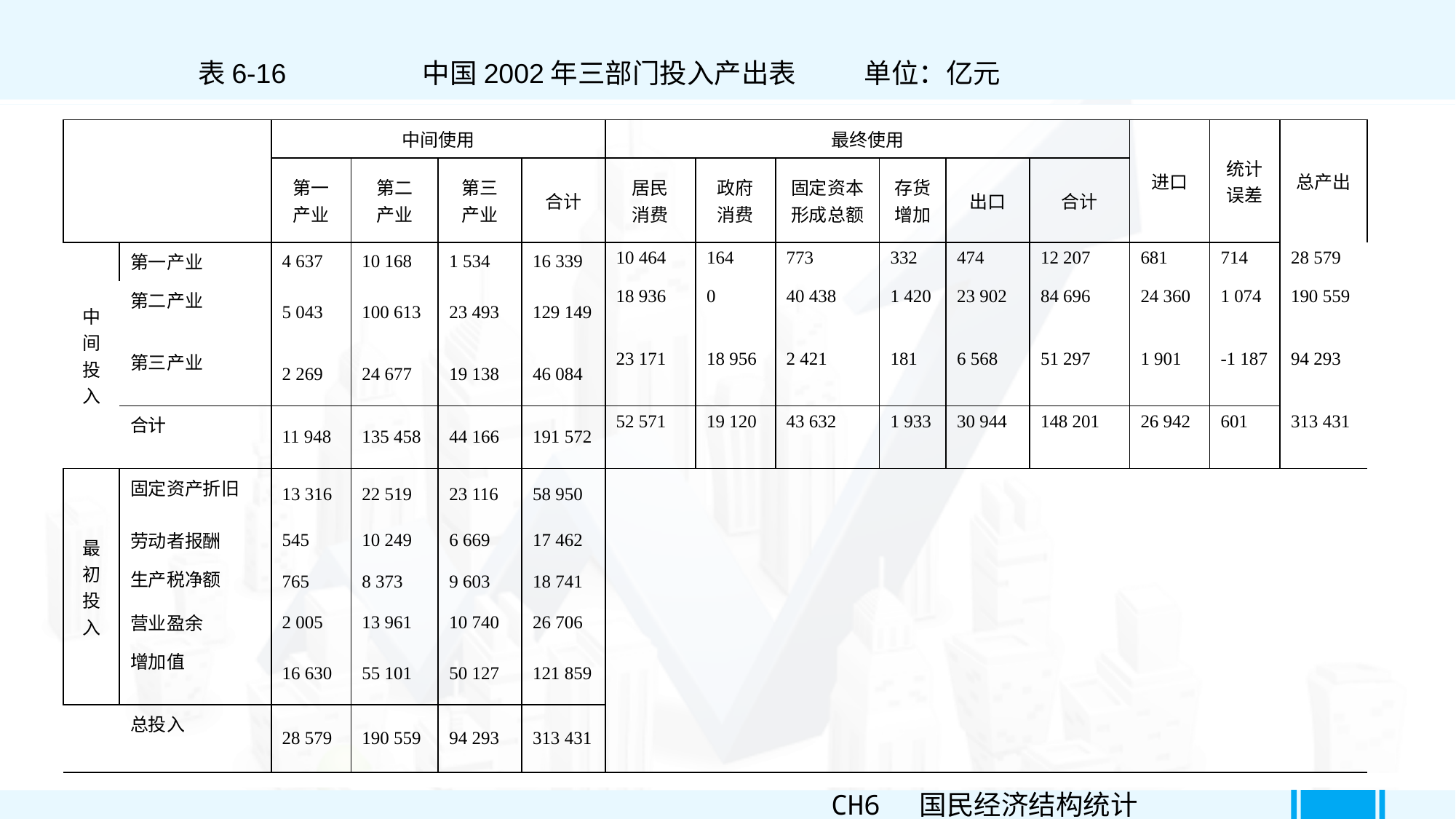

表6-16                 中国2002年三部门投入产出表           单位：亿元
|  |  | 中间使用 |  |  |  | 最终使用 |  |  |  |  |  | 进口 | 统计误差 | 总产出 |
| --- | --- | --- | --- | --- | --- | --- | --- | --- | --- | --- | --- | --- | --- | --- |
|  |  | 第一 产业 | 第二 产业 | 第三 产业 | 合计 | 居民 消费 | 政府 消费 | 固定资本 形成总额 | 存货 增加 | 出口 | 合计 |  |  |  |
| 中 间 投 入 | 第一产业 | 4 637 | 10 168 | 1 534 | 16 339 | 10 464 | 164 | 773 | 332 | 474 | 12 207 | 681 | 714 | 28 579 |
|  | 第二产业 | 5 043 | 100 613 | 23 493 | 129 149 | 18 936 | 0 | 40 438 | 1 420 | 23 902 | 84 696 | 24 360 | 1 074 | 190 559 |
|  | 第三产业 | 2 269 | 24 677 | 19 138 | 46 084 | 23 171 | 18 956 | 2 421 | 181 | 6 568 | 51 297 | 1 901 | -1 187 | 94 293 |
|  | 合计 | 11 948 | 135 458 | 44 166 | 191 572 | 52 571 | 19 120 | 43 632 | 1 933 | 30 944 | 148 201 | 26 942 | 601 | 313 431 |
| 最 初 投 入 | 固定资产折旧 | 13 316 | 22 519 | 23 116 | 58 950 |  |  |  |  |  |  |  |  |  |
|  | 劳动者报酬 | 545 | 10 249 | 6 669 | 17 462 |  |  |  |  |  |  |  |  |  |
|  | 生产税净额 | 765 | 8 373 | 9 603 | 18 741 |  |  |  |  |  |  |  |  |  |
|  | 营业盈余 | 2 005 | 13 961 | 10 740 | 26 706 |  |  |  |  |  |  |  |  |  |
|  | 增加值 | 16 630 | 55 101 | 50 127 | 121 859 |  |  |  |  |  |  |  |  |  |
|  | 总投入 | 28 579 | 190 559 | 94 293 | 313 431 |  |  |  |  |  |  |  |  |  |
CH6  国民经济结构统计
57